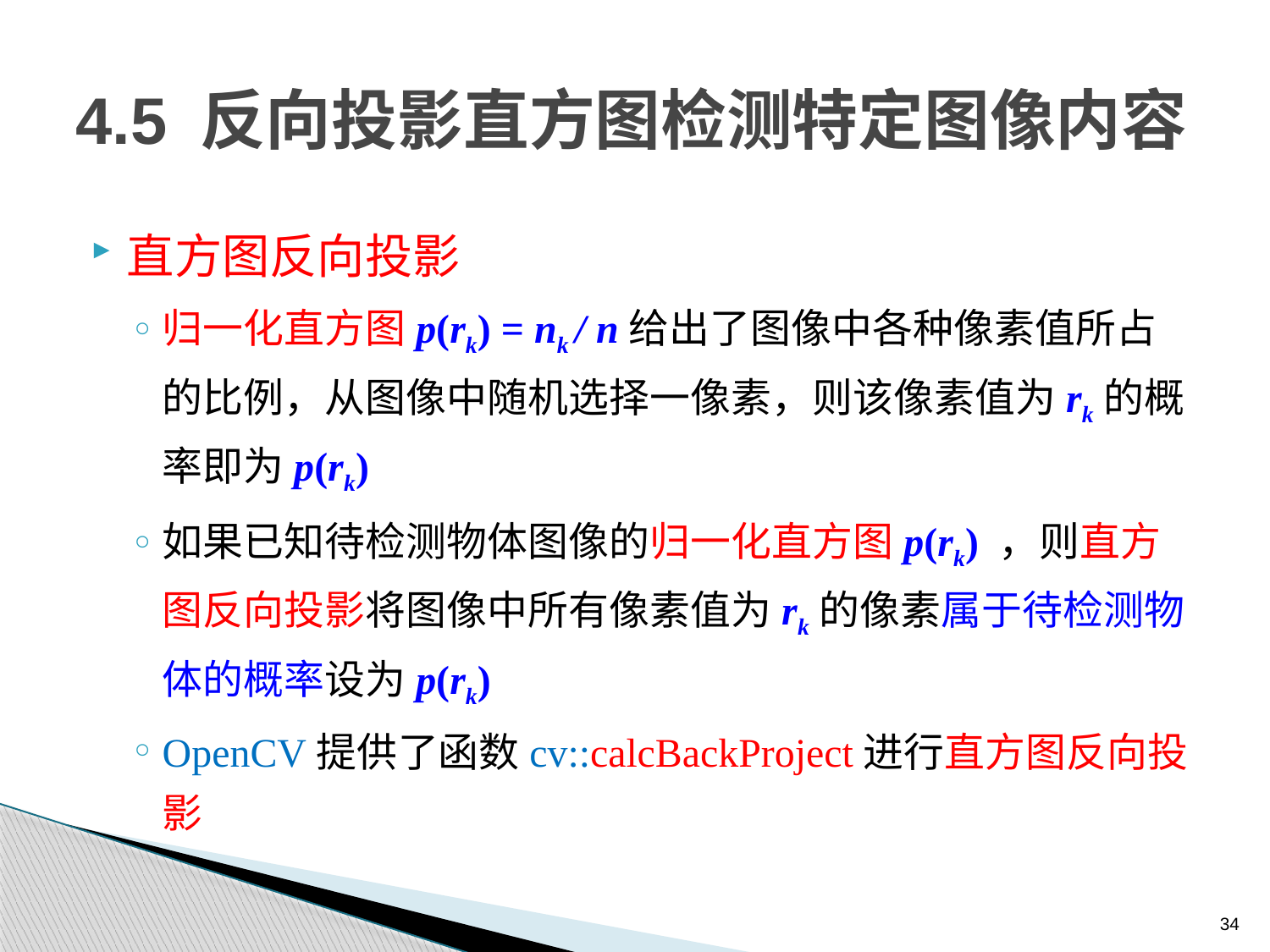

# 4.5 反向投影直方图检测特定图像内容
直方图反向投影
归一化直方图p(rk) = nk / n给出了图像中各种像素值所占的比例，从图像中随机选择一像素，则该像素值为rk的概率即为p(rk)
如果已知待检测物体图像的归一化直方图p(rk) ，则直方图反向投影将图像中所有像素值为rk的像素属于待检测物体的概率设为p(rk)
OpenCV提供了函数cv::calcBackProject进行直方图反向投影
34